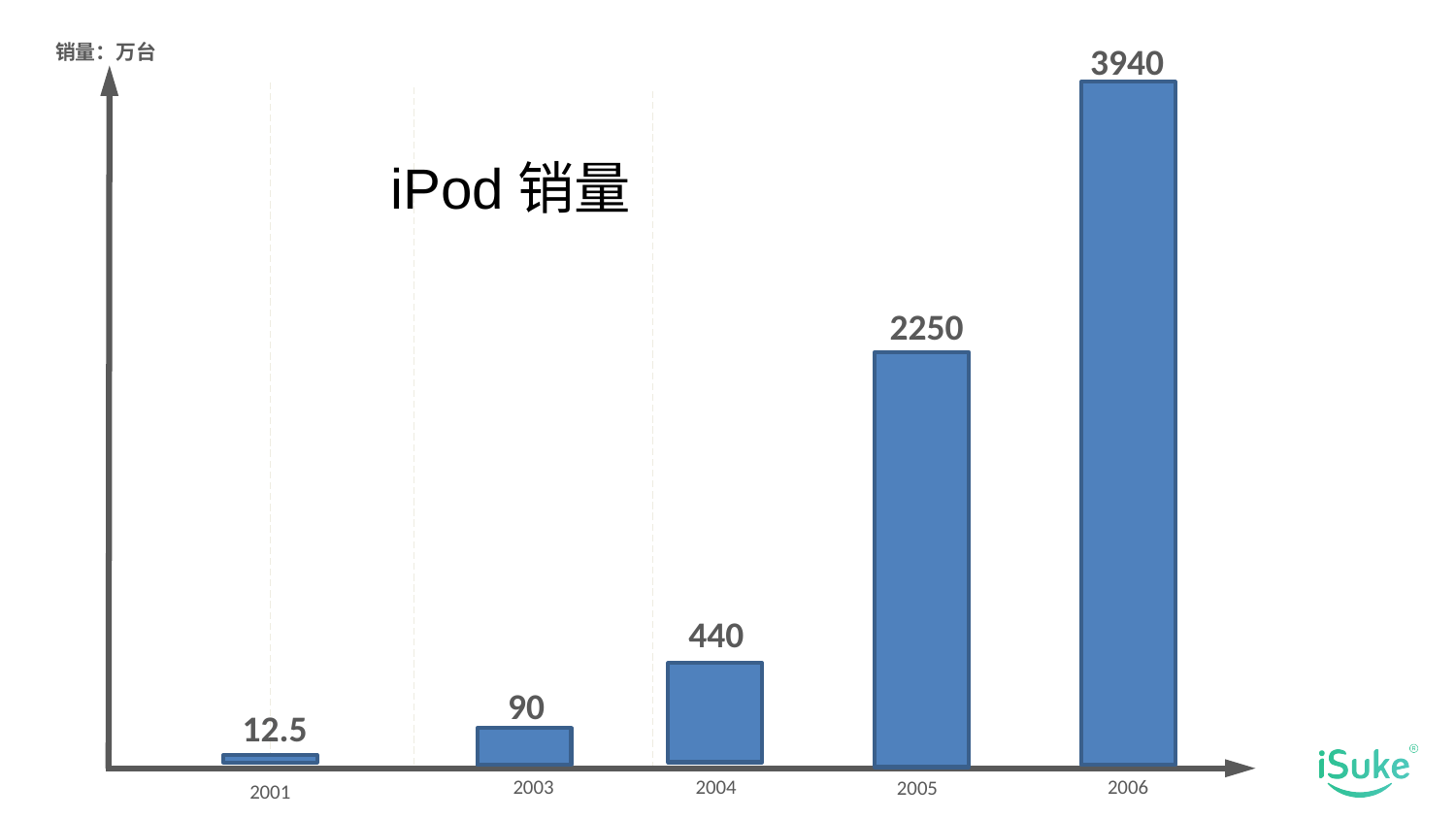

3940
销量：万台
2003
2004
2006
2005
2001

iPod销量
2250

440

90
12.5